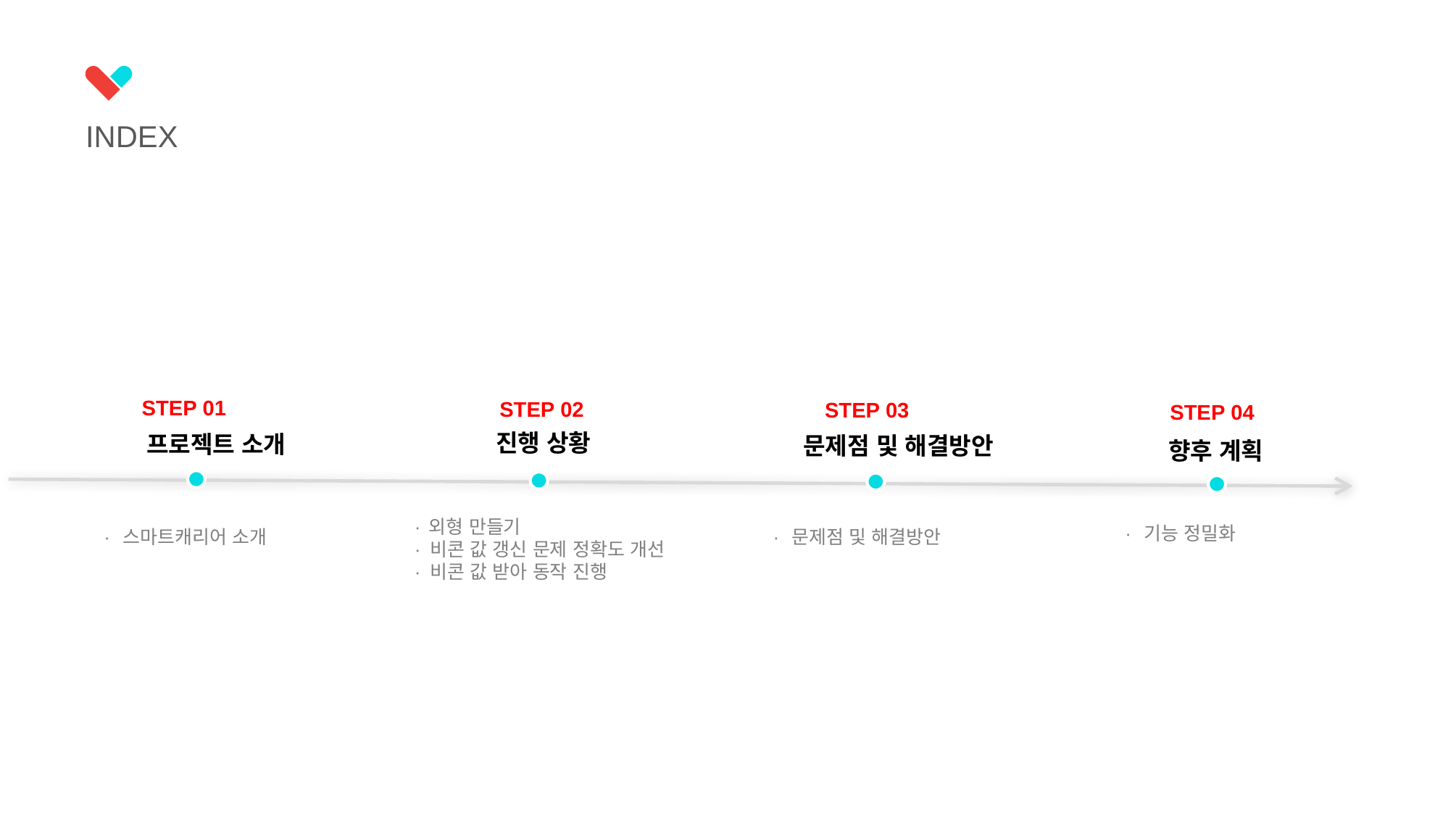

INDEX
STEP 01
STEP 02
STEP 03
STEP 04
진행 상황
프로젝트 소개
문제점 및 해결방안
향후 계획

∙ 외형 만들기
∙ 비콘 값 갱신 문제 정확도 개선
∙ 비콘 값 받아 동작 진행
∙  기능 정밀화
∙  스마트캐리어 소개
∙  문제점 및 해결방안